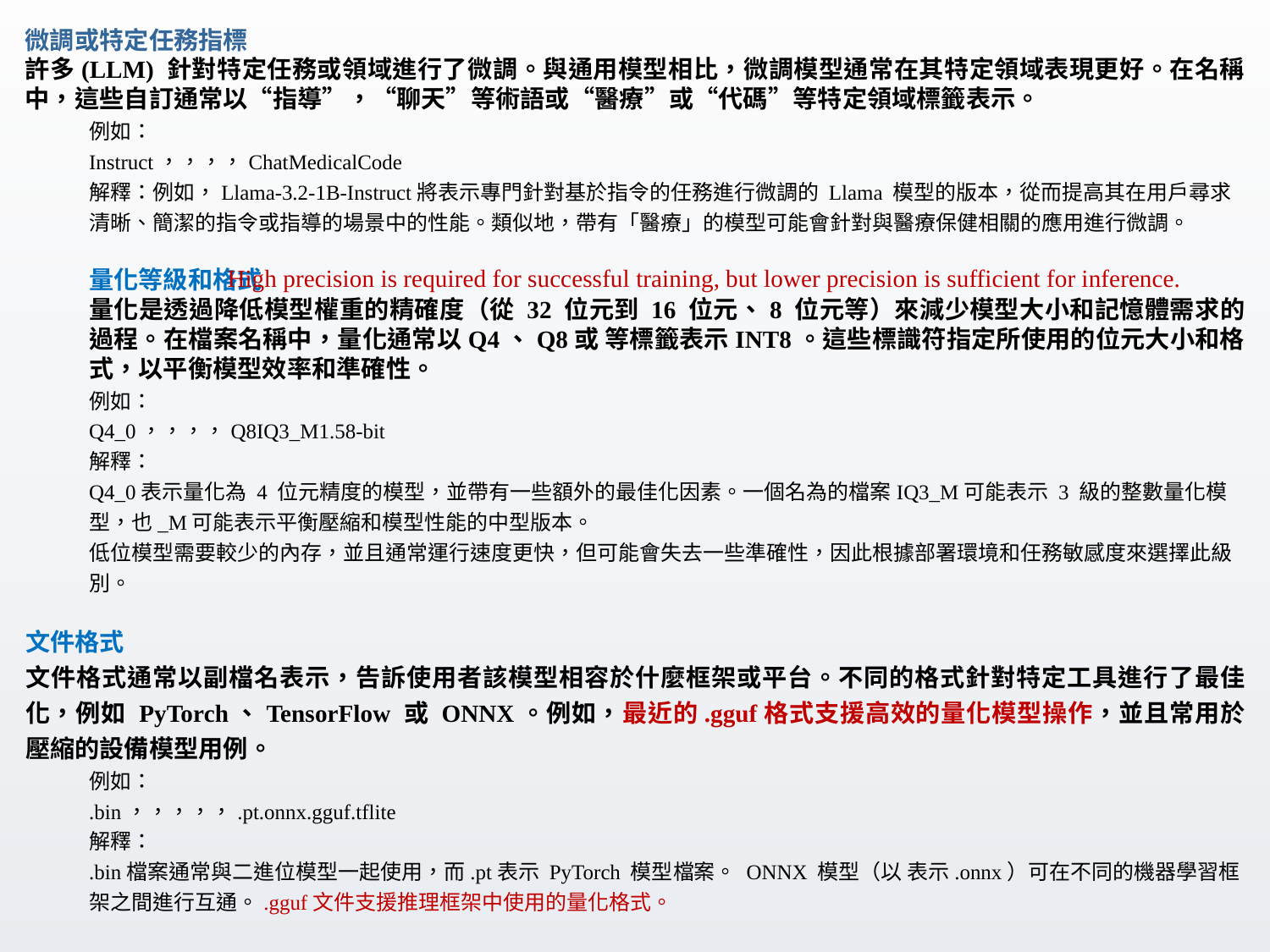

微調或特定任務指標
許多(LLM) 針對特定任務或領域進行了微調。與通用模型相比，微調模型通常在其特定領域表現更好。在名稱中，這些自訂通常以“指導”，“聊天”等術語或“醫療”或“代碼”等特定領域標籤表示。
例如：
Instruct，，，，ChatMedicalCode
解釋：例如，Llama-3.2-1B-Instruct將表示專門針對基於指令的任務進行微調的 Llama 模型的版本，從而提高其在用戶尋求清晰、簡潔的指令或指導的場景中的性能。類似地，帶有「醫療」的模型可能會針對與醫療保健相關的應用進行微調。

量化等級和格式
量化是透過降低模型權重的精確度（從 32 位元到 16 位元、8 位元等）來減少模型大小和記憶體需求的過程。在檔案名稱中，量化通常以Q4、Q8或 等標籤表示INT8。這些標識符指定所使用的位元大小和格式，以平衡模型效率和準確性。
例如：
Q4_0，，，，Q8IQ3_M1.58-bit
解釋：
Q4_0表示量化為 4 位元精度的模型，並帶有一些額外的最佳化因素。一個名為的檔案IQ3_M可能表示 3 級的整數量化模型，也_M可能表示平衡壓縮和模型性能的中型版本。
低位模型需要較少的內存，並且通常運行速度更快，但可能會失去一些準確性，因此根據部署環境和任務敏感度來選擇此級別。

文件格式
文件格式通常以副檔名表示，告訴使用者該模型相容於什麼框架或平台。不同的格式針對特定工具進行了最佳化，例如 PyTorch、TensorFlow 或 ONNX。例如，最近的.gguf格式支援高效的量化模型操作，並且常用於壓縮的設備模型用例。
例如：
.bin，，，，，.pt.onnx.gguf.tflite
解釋：
.bin檔案通常與二進位模型一起使用，而.pt表示 PyTorch 模型檔案。 ONNX 模型（以 表示.onnx）可在不同的機器學習框架之間進行互通。.gguf文件支援推理框架中使用的量化格式。

High precision is required for successful training, but lower precision is sufficient for inference.